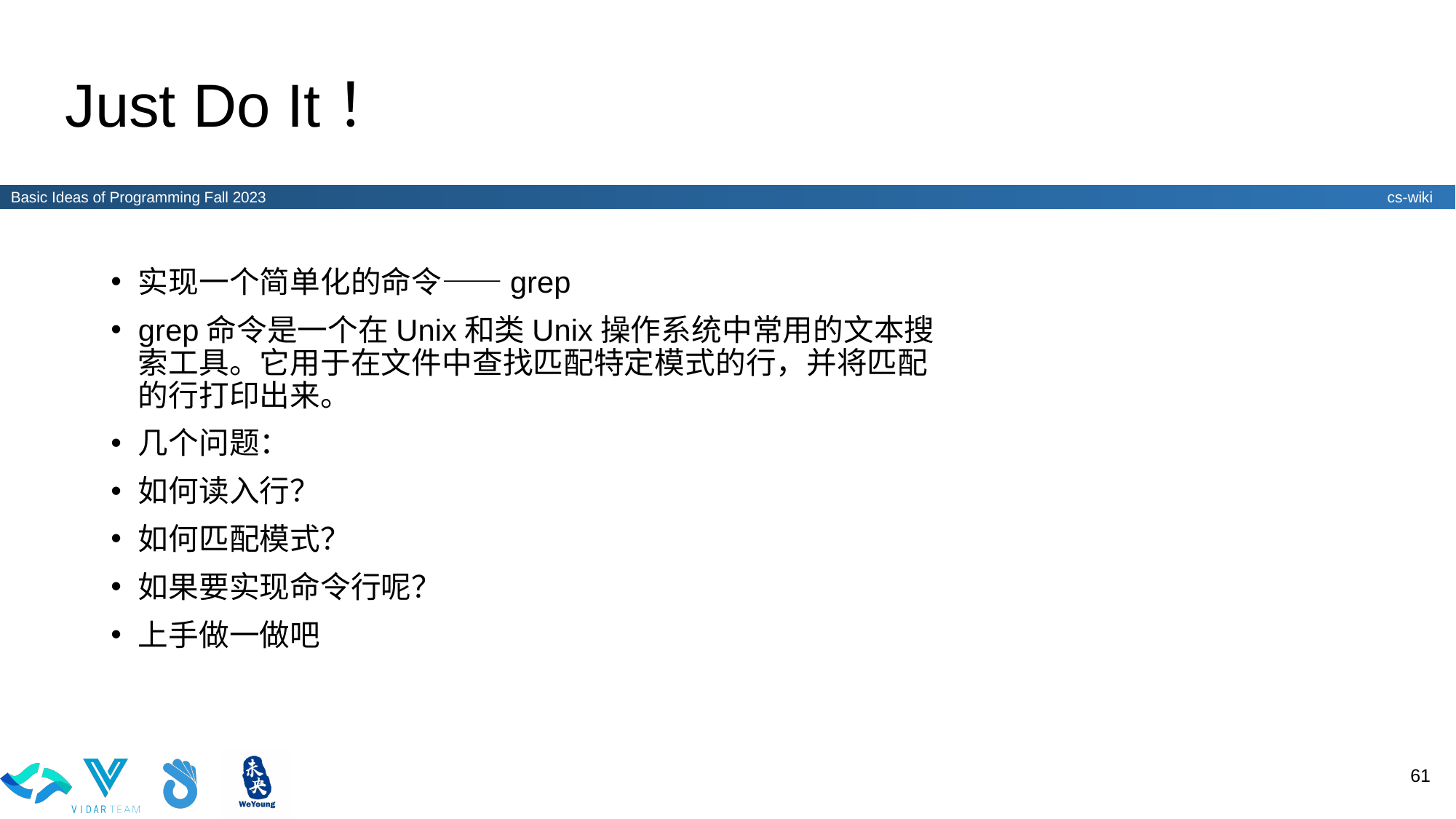

# Just Do It！
实现一个简单化的命令——grep
grep命令是一个在Unix和类Unix操作系统中常用的文本搜索工具。它用于在文件中查找匹配特定模式的行，并将匹配的行打印出来。
几个问题：
如何读入行？
如何匹配模式？
如果要实现命令行呢？
上手做一做吧